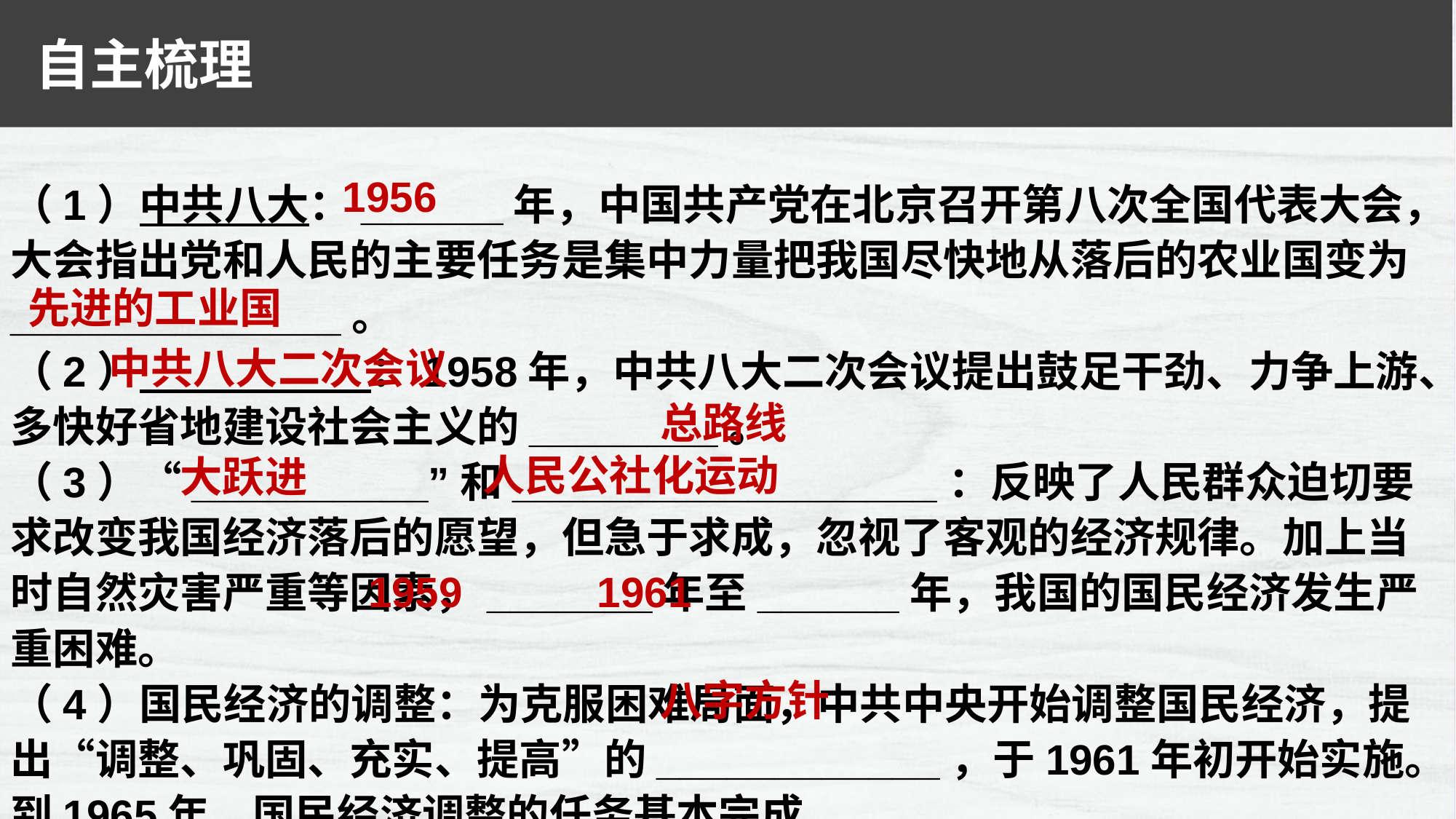

自主梳理
1956
（1）中共八大：______年，中国共产党在北京召开第八次全国代表大会，大会指出党和人民的主要任务是集中力量把我国尽快地从落后的农业国变为______________。
（2）                        ：1958年，中共八大二次会议提出鼓足干劲、力争上游、多快好省地建设社会主义的________。
（3）“__________”和__________________：反映了人民群众迫切要求改变我国经济落后的愿望，但急于求成，忽视了客观的经济规律。加上当时自然灾害严重等因素，_______年至______年，我国的国民经济发生严重困难。
（4）国民经济的调整：为克服困难局面，中共中央开始调整国民经济，提出“调整、巩固、充实、提高”的____________，于1961年初开始实施。到1965年，国民经济调整的任务基本完成。
先进的工业国
中共八大二次会议
总路线
人民公社化运动
大跃进
1959
1961
八字方针